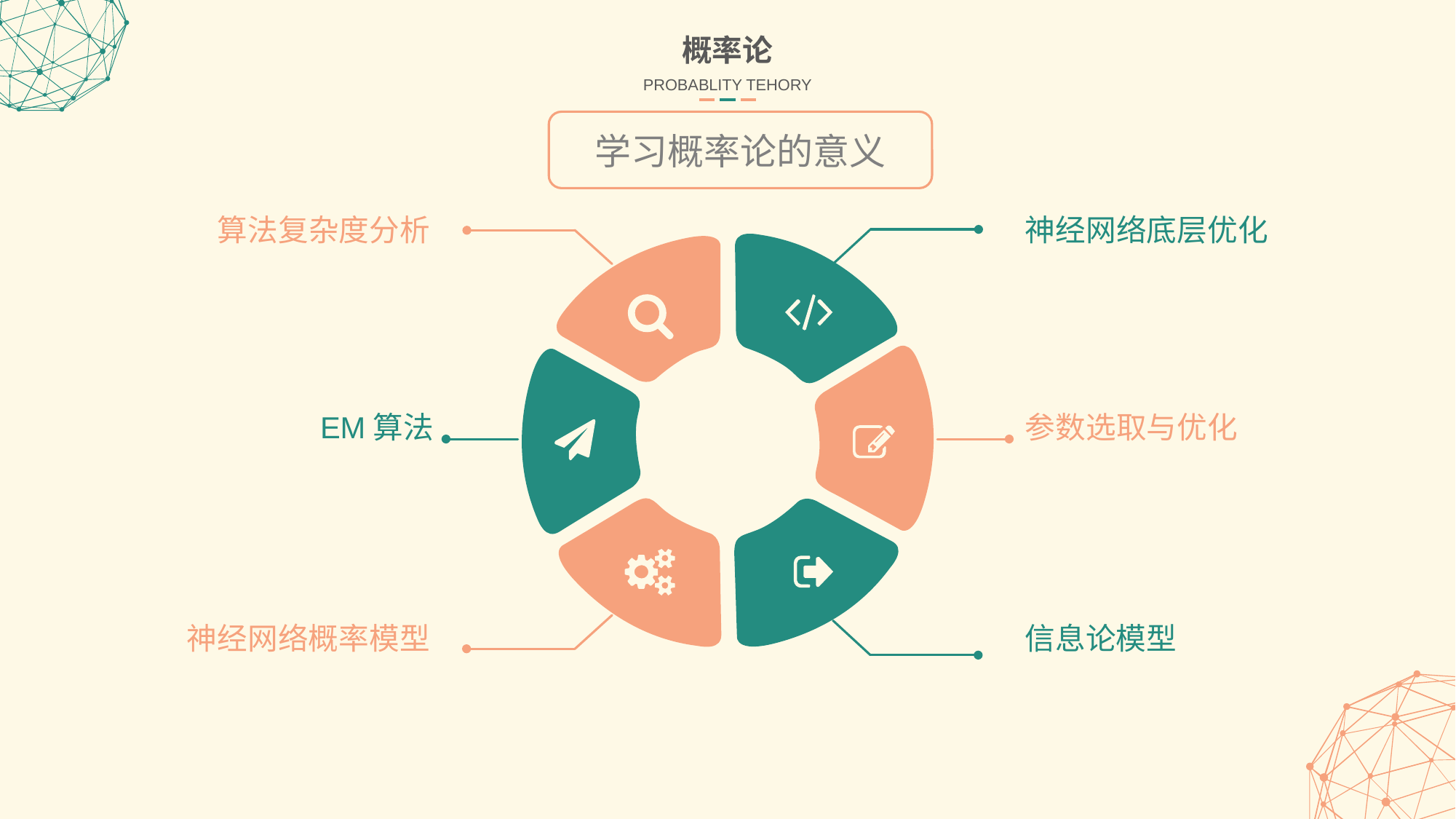

概率论
PROBABLITY TEHORY
学习概率论的意义
算法复杂度分析
神经网络底层优化

EM算法
参数选取与优化

神经网络概率模型
信息论模型